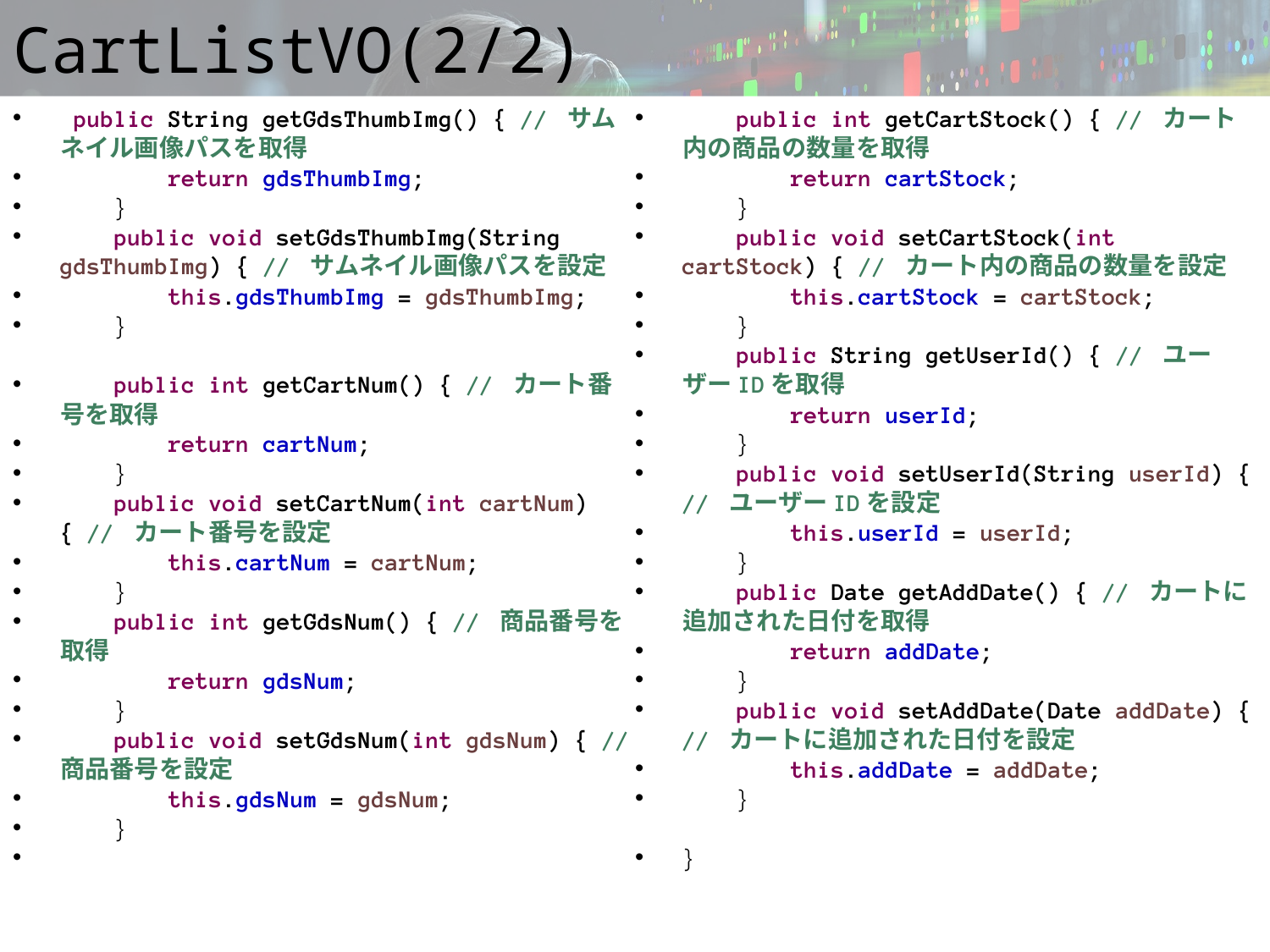

# CartListVO(2/2)
 public String getGdsThumbImg() { // サムネイル画像パスを取得
        return gdsThumbImg;
    }
    public void setGdsThumbImg(String gdsThumbImg) { // サムネイル画像パスを設定
        this.gdsThumbImg = gdsThumbImg;
    }

    public int getCartNum() { // カート番号を取得
        return cartNum;
    }
    public void setCartNum(int cartNum) { // カート番号を設定
        this.cartNum = cartNum;
    }
    public int getGdsNum() { // 商品番号を取得
        return gdsNum;
    }
    public void setGdsNum(int gdsNum) { // 商品番号を設定
        this.gdsNum = gdsNum;
    }

    public int getCartStock() { // カート内の商品の数量を取得
        return cartStock;
    }
    public void setCartStock(int cartStock) { // カート内の商品の数量を設定
        this.cartStock = cartStock;
    }
    public String getUserId() { // ユーザーIDを取得
        return userId;
    }
    public void setUserId(String userId) { // ユーザーIDを設定
        this.userId = userId;
    }
    public Date getAddDate() { // カートに追加された日付を取得
        return addDate;
    }
    public void setAddDate(Date addDate) { // カートに追加された日付を設定
        this.addDate = addDate;
    }

}